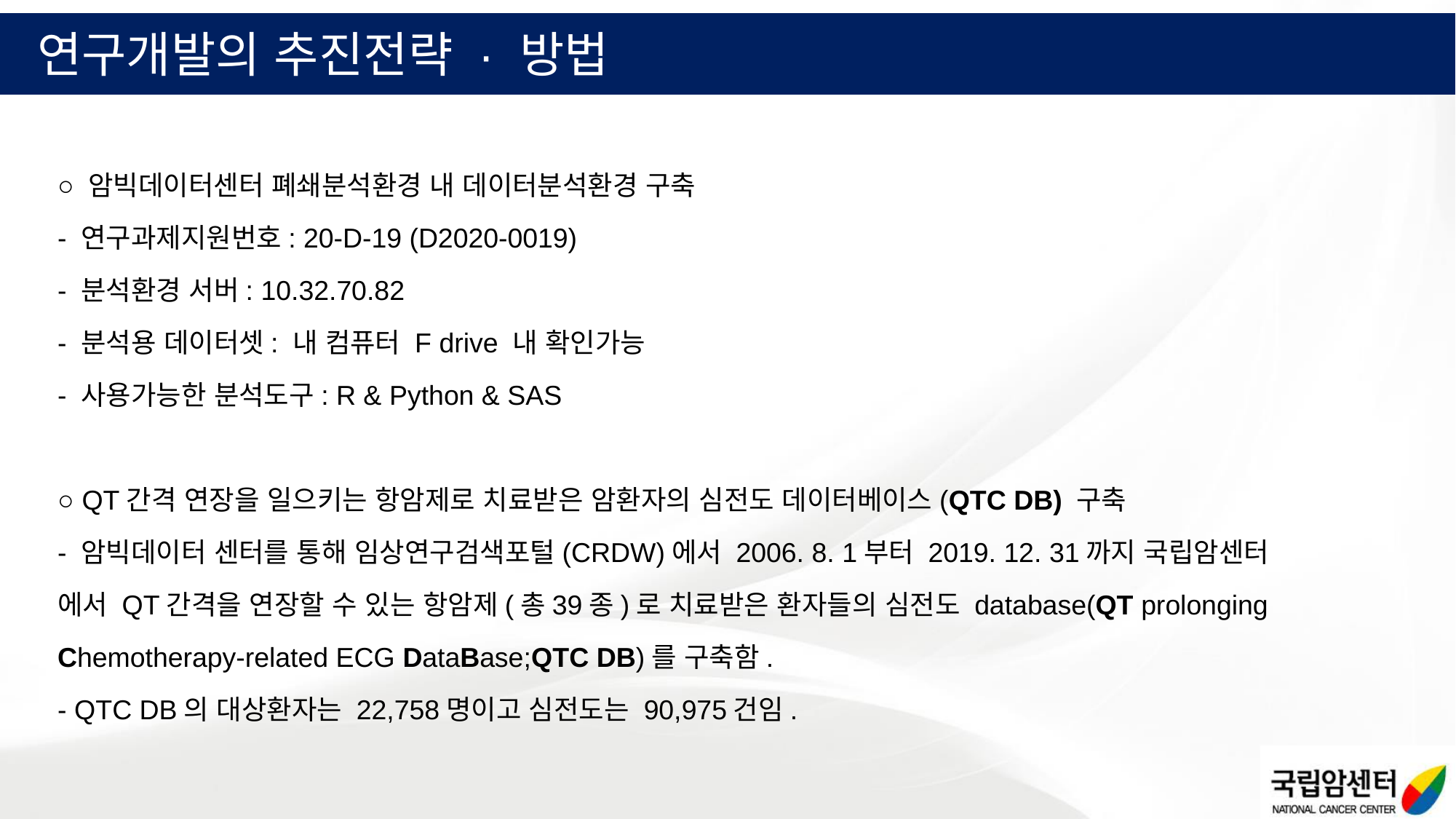

연구개발의 추진전략 · 방법
○ 암빅데이터센터 폐쇄분석환경 내 데이터분석환경 구축
- 연구과제지원번호: 20-D-19 (D2020-0019)
- 분석환경 서버: 10.32.70.82
- 분석용 데이터셋: 내 컴퓨터 F drive 내 확인가능
- 사용가능한 분석도구: R & Python & SAS

○ QT간격 연장을 일으키는 항암제로 치료받은 암환자의 심전도 데이터베이스(QTC DB) 구축
- 암빅데이터 센터를 통해 임상연구검색포털(CRDW)에서 2006. 8. 1부터 2019. 12. 31까지 국립암센터
에서 QT간격을 연장할 수 있는 항암제(총39종)로 치료받은 환자들의 심전도 database(QT prolonging
Chemotherapy-related ECG DataBase;QTC DB)를 구축함.
- QTC DB의 대상환자는 22,758명이고 심전도는 90,975건임.